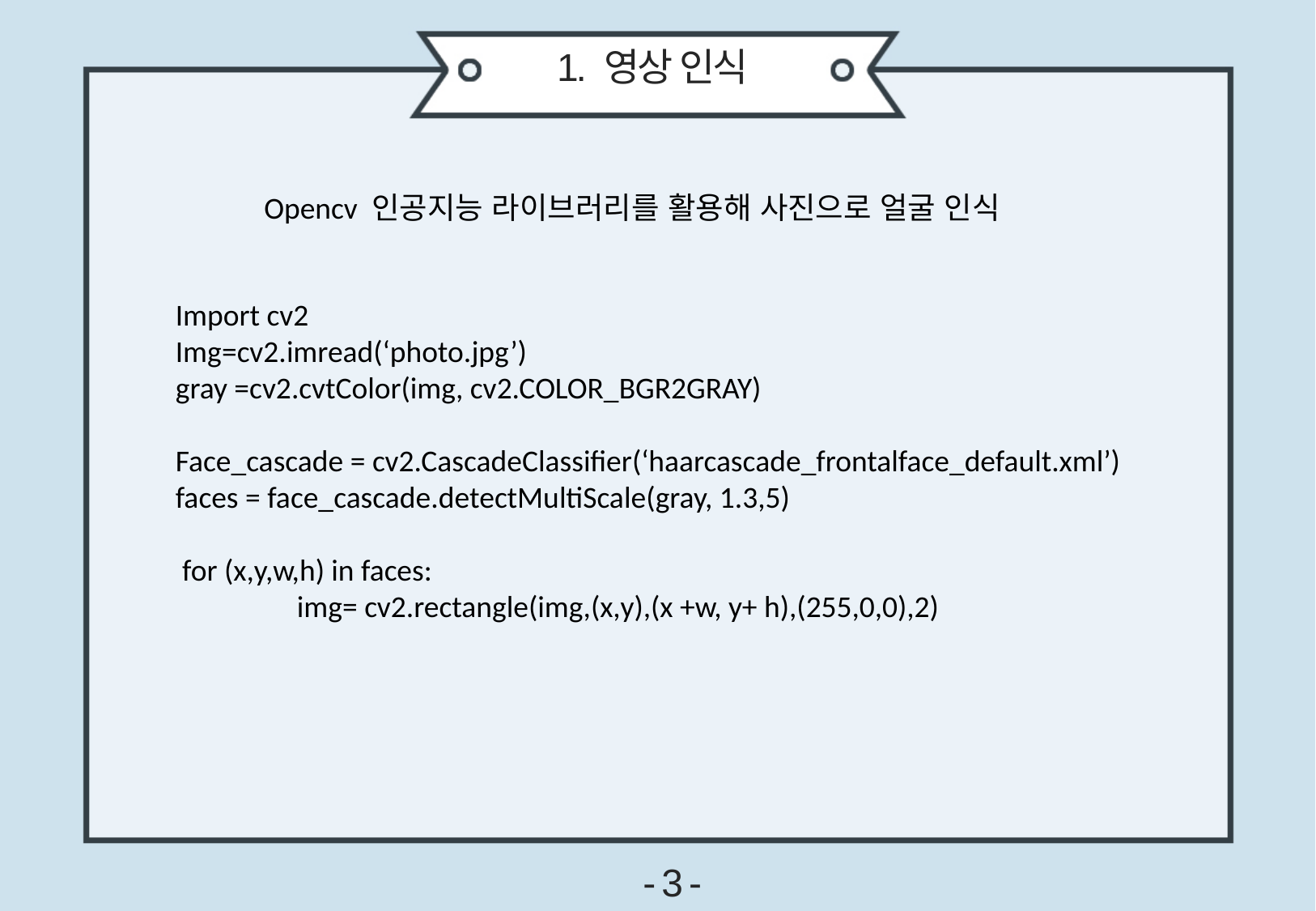

1. 영상 인식
Opencv 인공지능 라이브러리를 활용해 사진으로 얼굴 인식
Import cv2
Img=cv2.imread(‘photo.jpg’)
gray =cv2.cvtColor(img, cv2.COLOR_BGR2GRAY)

Face_cascade = cv2.CascadeClassifier(‘haarcascade_frontalface_default.xml’)
faces = face_cascade.detectMultiScale(gray, 1.3,5)

 for (x,y,w,h) in faces:
 	img= cv2.rectangle(img,(x,y),(x +w, y+ h),(255,0,0),2)

- 3 -